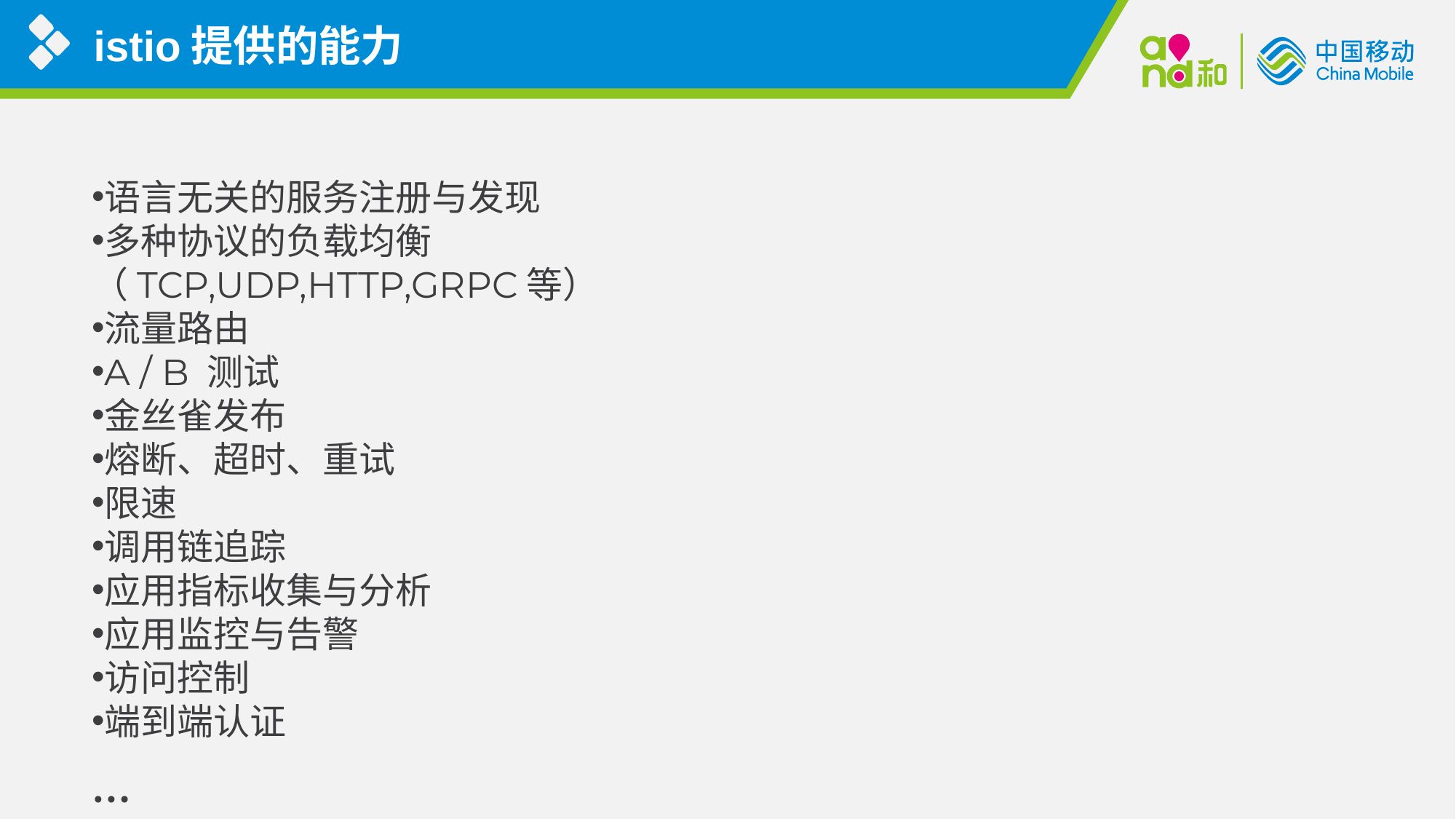

istio提供的能力
语言无关的服务注册与发现
多种协议的负载均衡（TCP,UDP,HTTP,GRPC等）
流量路由
A / B 测试
金丝雀发布
熔断、超时、重试
限速
调用链追踪
应用指标收集与分析
应用监控与告警
访问控制
端到端认证
…